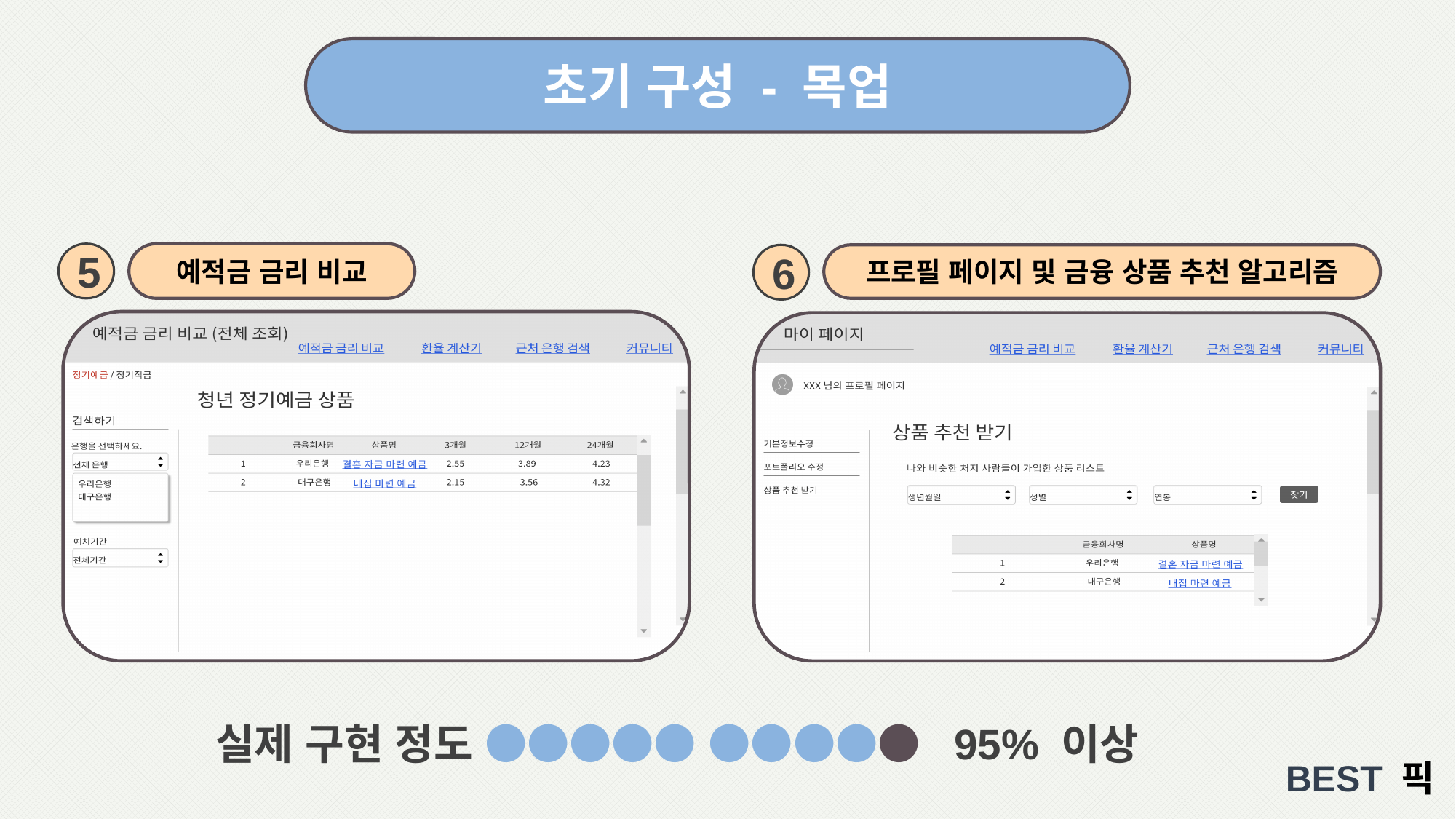

초기 구성 - 목업
5
예적금 금리 비교
6
프로필 페이지 및 금융 상품 추천 알고리즘

실제 구현 정도 ●●●●● ●●●●●  95% 이상
BEST 픽